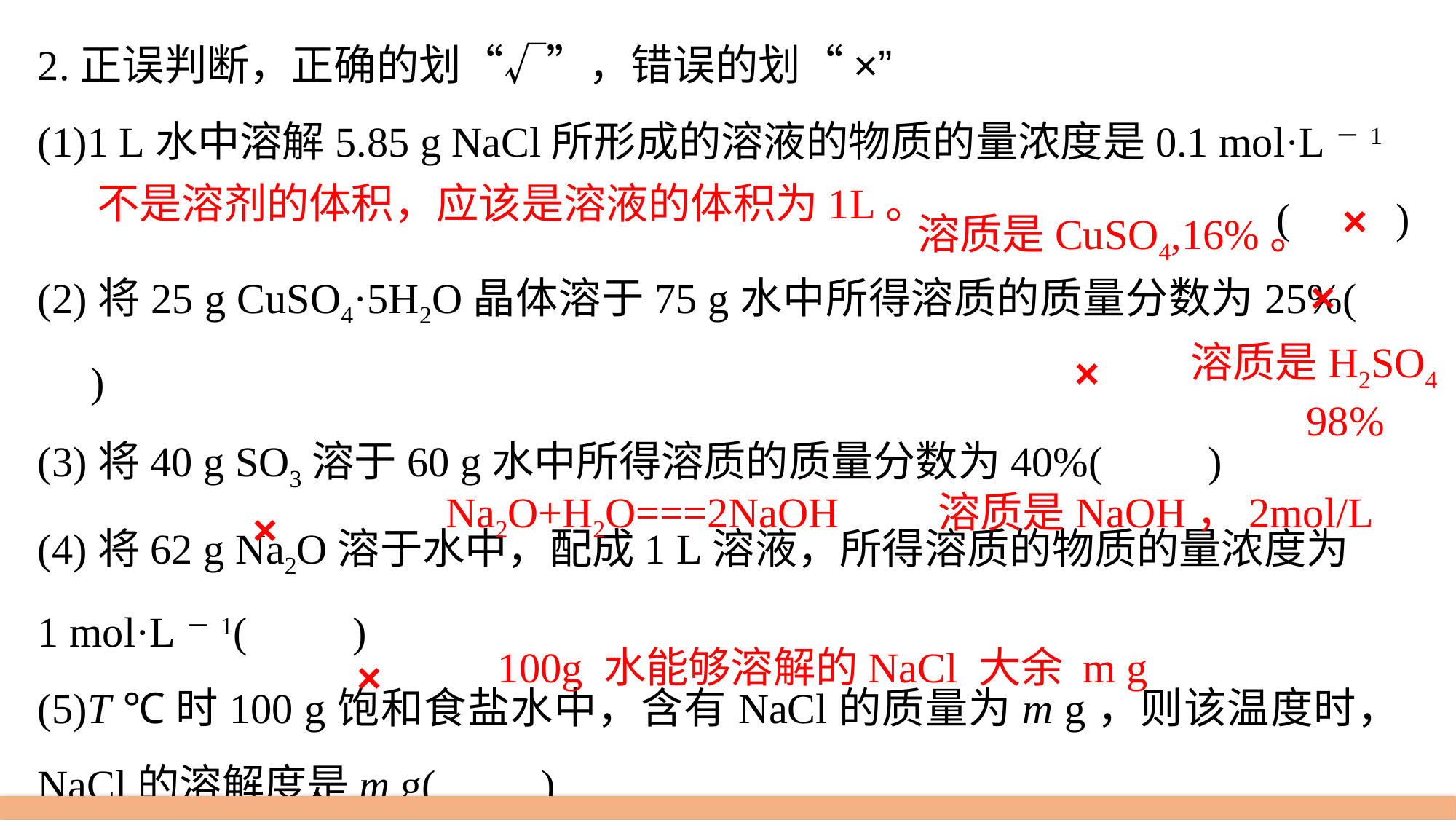

2.正误判断，正确的划“√”，错误的划“×”
(1)1 L水中溶解5.85 g NaCl所形成的溶液的物质的量浓度是0.1 mol·L－1
(　　)
(2)将25 g CuSO4·5H2O晶体溶于75 g水中所得溶质的质量分数为25%(　　)
(3)将40 g SO3溶于60 g水中所得溶质的质量分数为40%(　　)
(4)将62 g Na2O溶于水中，配成1 L溶液，所得溶质的物质的量浓度为
1 mol·L－1(　　)
(5)T ℃时100 g饱和食盐水中，含有NaCl的质量为m g，则该温度时，NaCl的溶解度是m g(　　)
×
不是溶剂的体积，应该是溶液的体积为1L。
溶质是CuSO4,16%。
×
×
溶质是H2SO4
           98%
×
Na2O+H2O===2NaOH
溶质是NaOH，2mol/L
×
100g 水能够溶解的NaCl 大余 m g